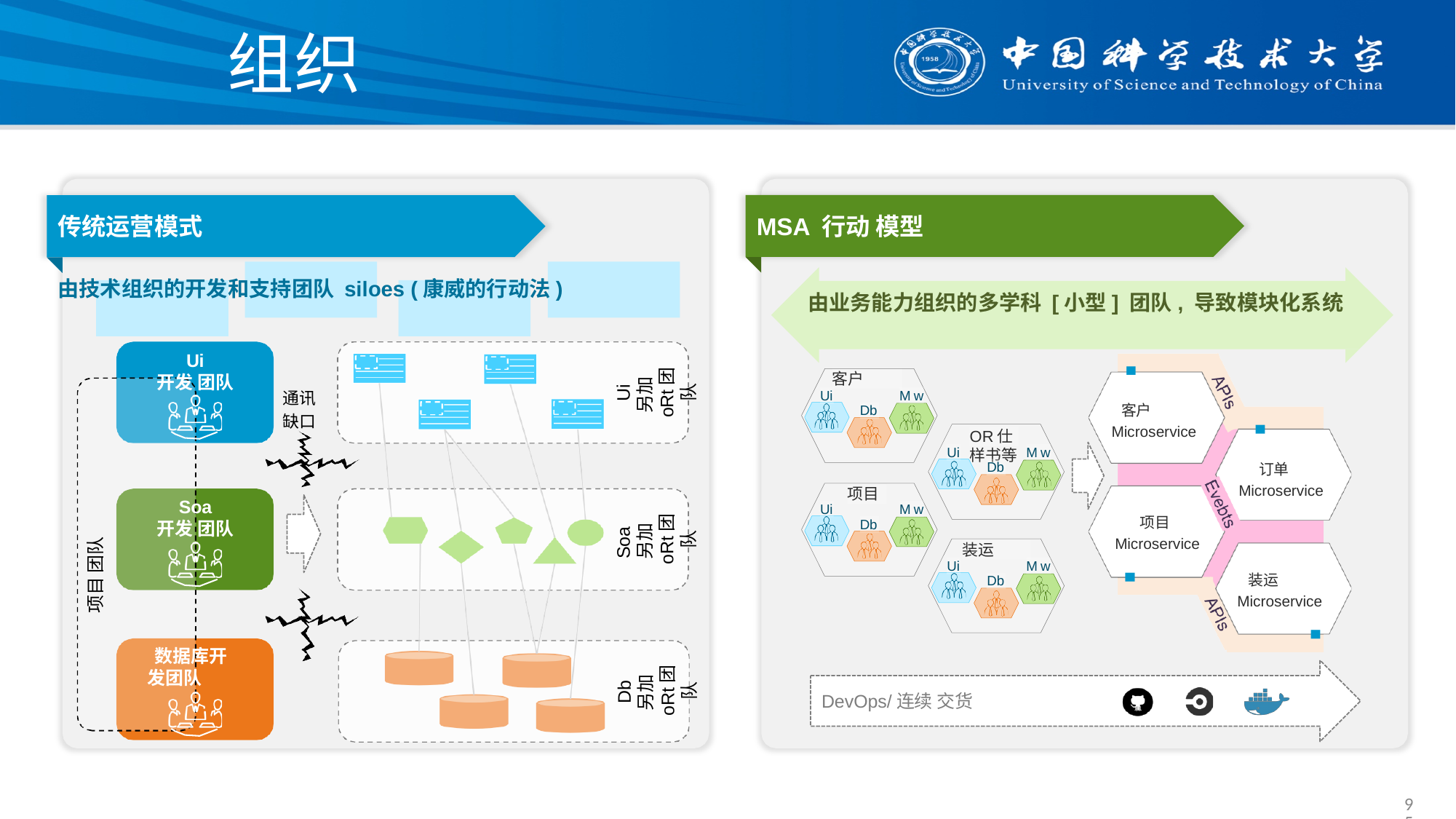

# 组织

MSA 行动 模型
传统运营模式

由技术组织的开发和支持团队 siloes (康威的行动法)

由业务能力组织的多学科 [小型] 团队, 导致模块化系统

Ui
开发 团队

Ui
另加oRt团队
客户

通讯缺口
Ui
M w

客户 Microservice
Db

OR仕样书等

Ui
M w

订单 Microservice
Db

项目

Soa
开发 团队
项目 团队

Ui
M w

Soa
另加oRt团队
项目 Microservice
Db

装运

Ui
M w

装运 Microservice
Db

数据库开发团队
Db
另加oRt团队

DevOps/连续 交货

95